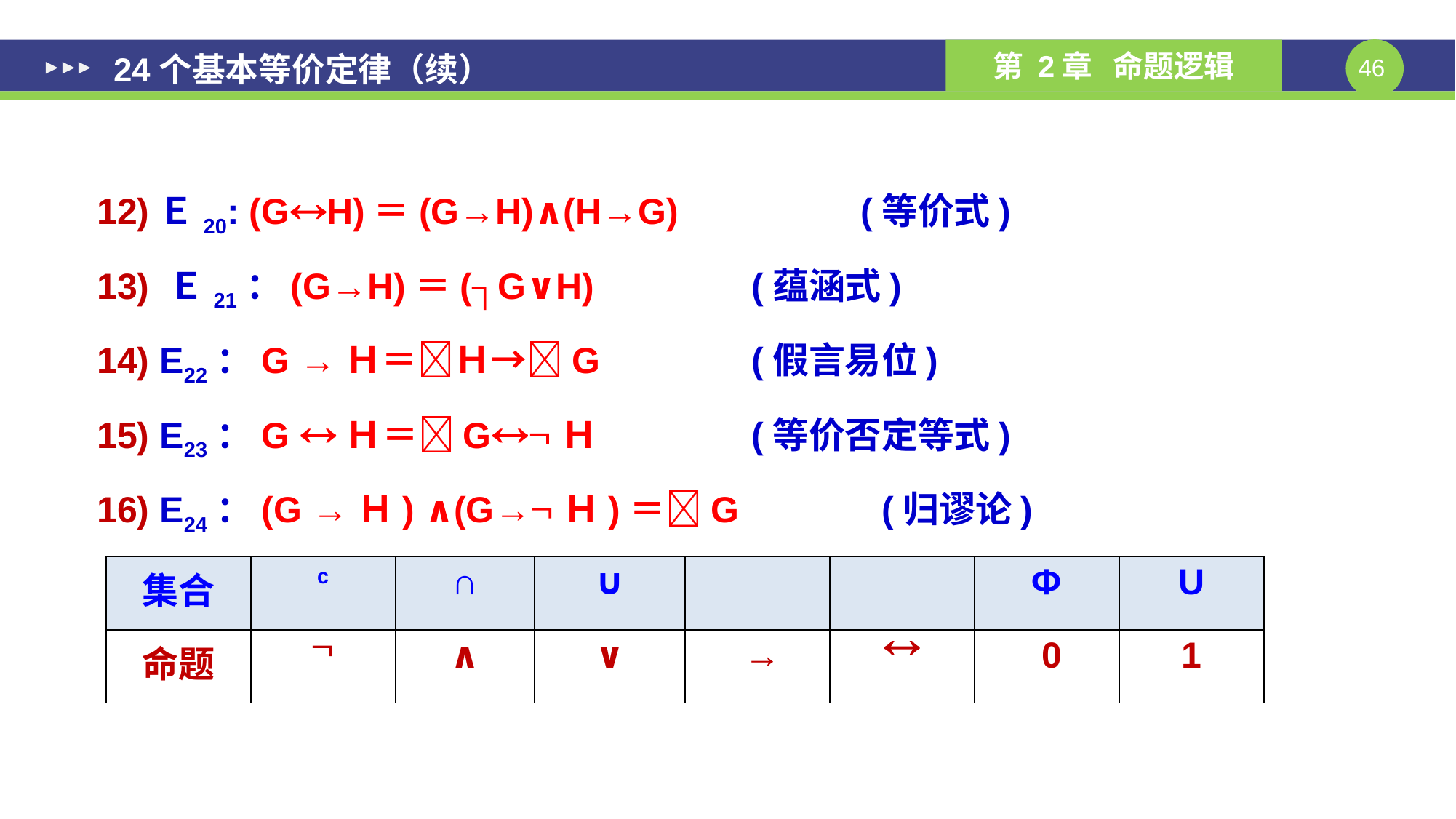

24个基本等价定律（续）
12)Ｅ20: (G↔H)＝(G→H)∧(H→G)		(等价式)
13) Ｅ21：(G→H)＝(┐G∨H)		(蕴涵式)
14) E22：G →Ｈ＝¬Ｈ→¬G		(假言易位)
15) E23：G ↔Ｈ＝¬G↔¬Ｈ		(等价否定等式)
16) E24：(G →Ｈ) ∧(G→¬Ｈ)＝¬G              (归谬论)
| 集合 | c | ∩ | ∪ |  |  | Φ | U |
| --- | --- | --- | --- | --- | --- | --- | --- |
| 命题 | ¬ | ∧ | ∨ | → | ↔ | 0 | 1 |